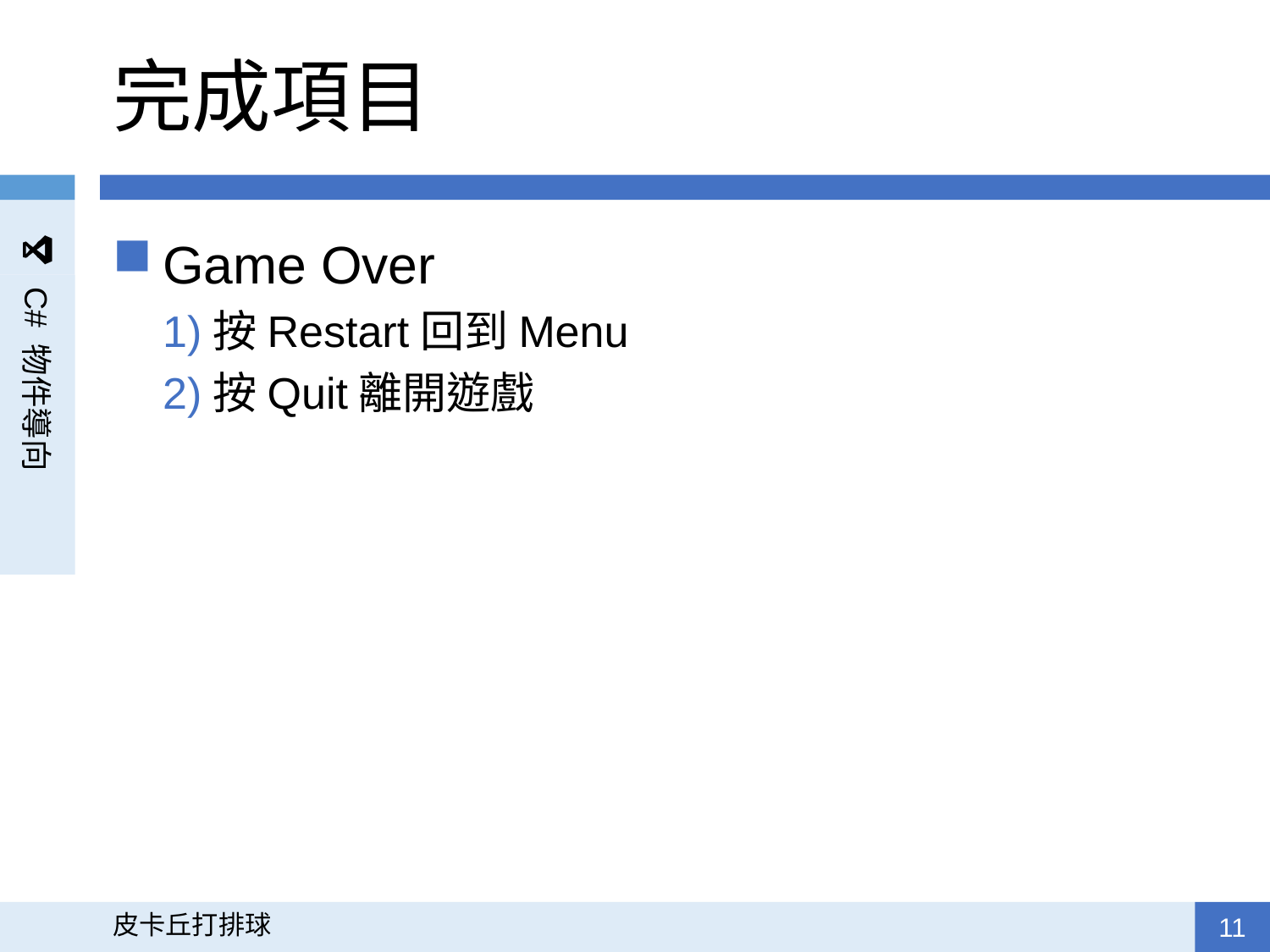

# 完成項目
Game Over
按Restart回到Menu
按Quit離開遊戲

11
皮卡丘打排球